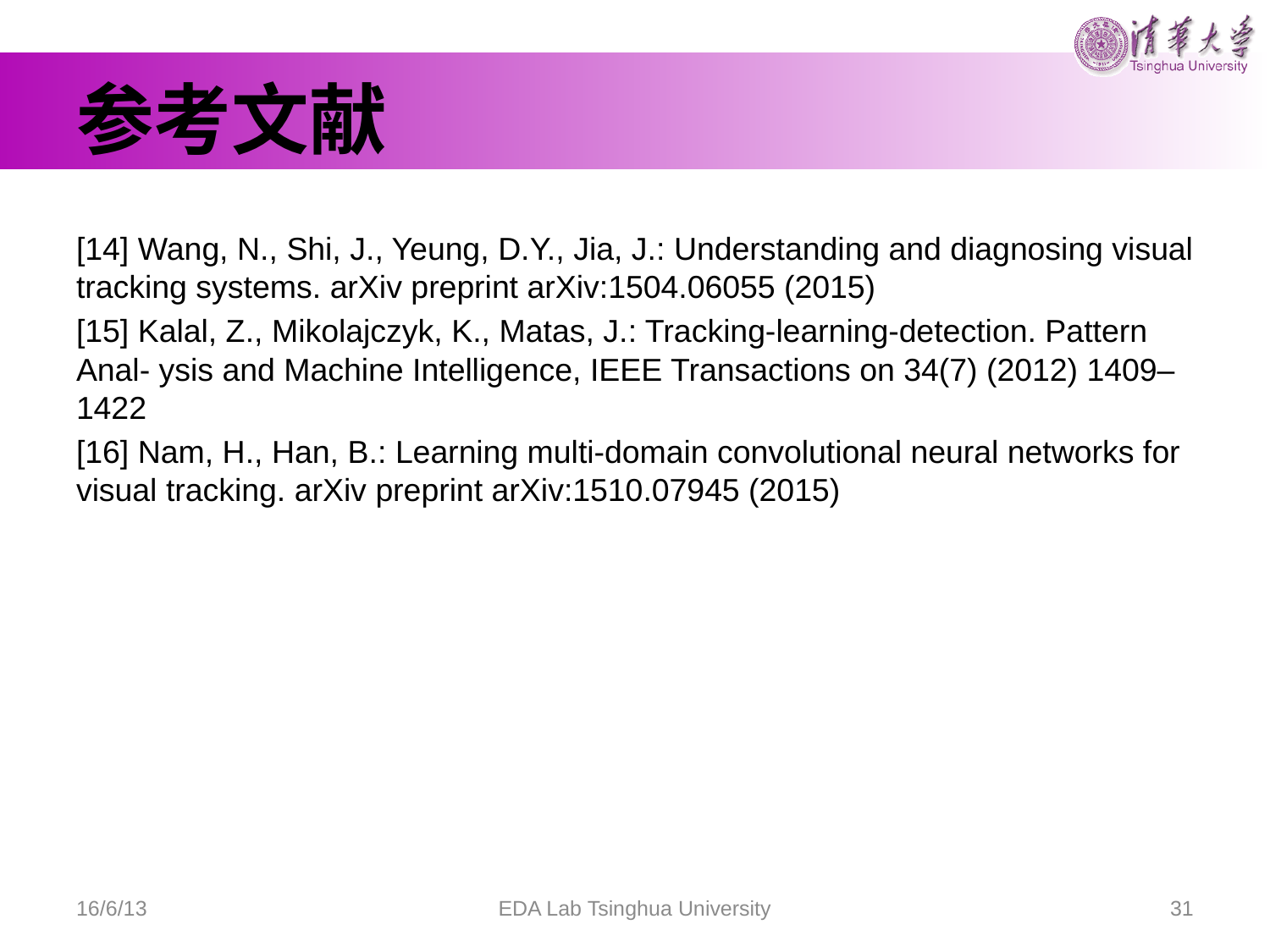

# 参考文献
[14] Wang, N., Shi, J., Yeung, D.Y., Jia, J.: Understanding and diagnosing visual tracking systems. arXiv preprint arXiv:1504.06055 (2015)
[15] Kalal, Z., Mikolajczyk, K., Matas, J.: Tracking-learning-detection. Pattern Anal- ysis and Machine Intelligence, IEEE Transactions on 34(7) (2012) 1409–1422
[16] Nam, H., Han, B.: Learning multi-domain convolutional neural networks for visual tracking. arXiv preprint arXiv:1510.07945 (2015)
16/6/13
EDA Lab Tsinghua University
31